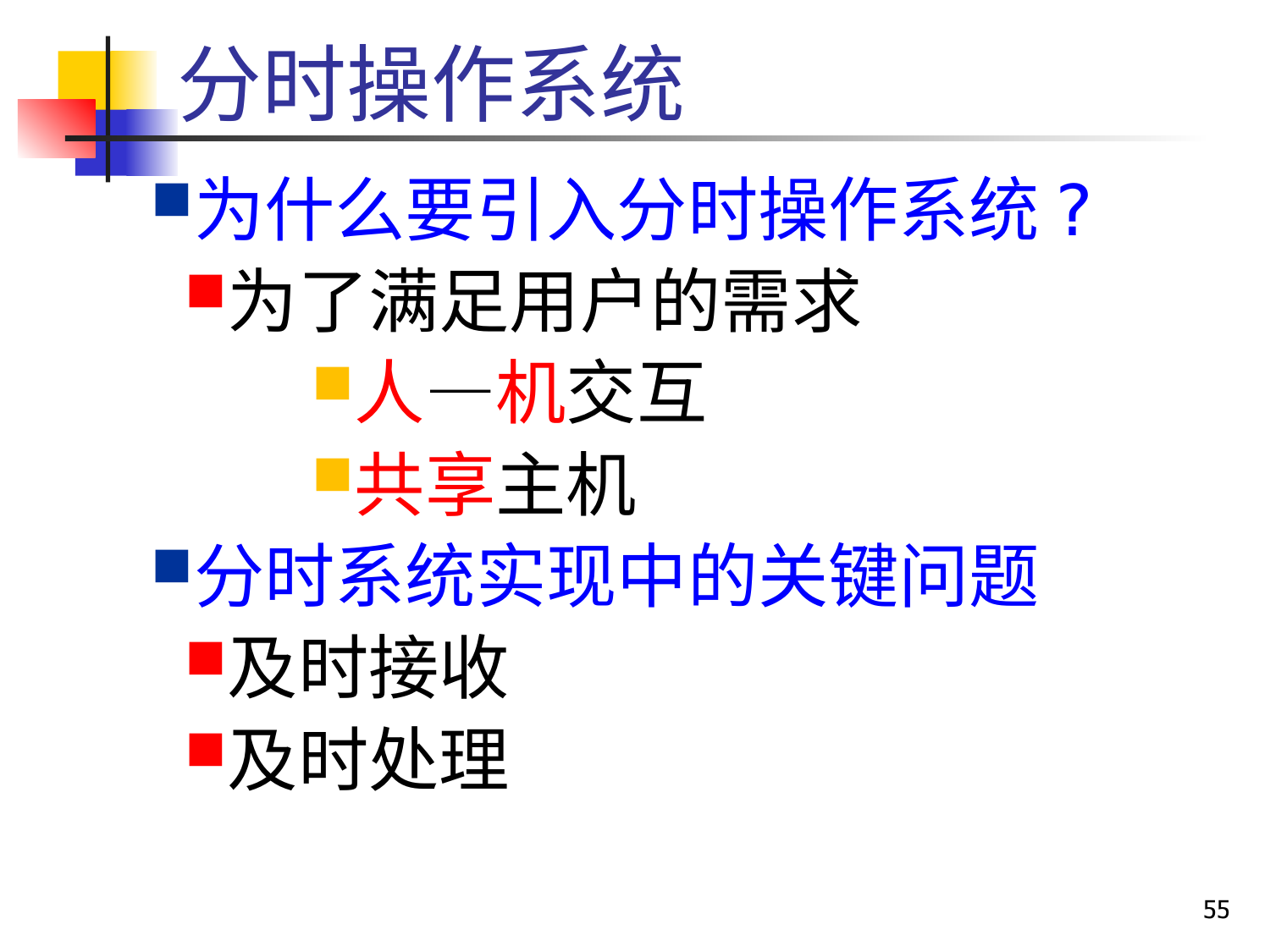

分时操作系统
为什么要引入分时操作系统?
为了满足用户的需求
人—机交互
共享主机
分时系统实现中的关键问题
及时接收
及时处理
55